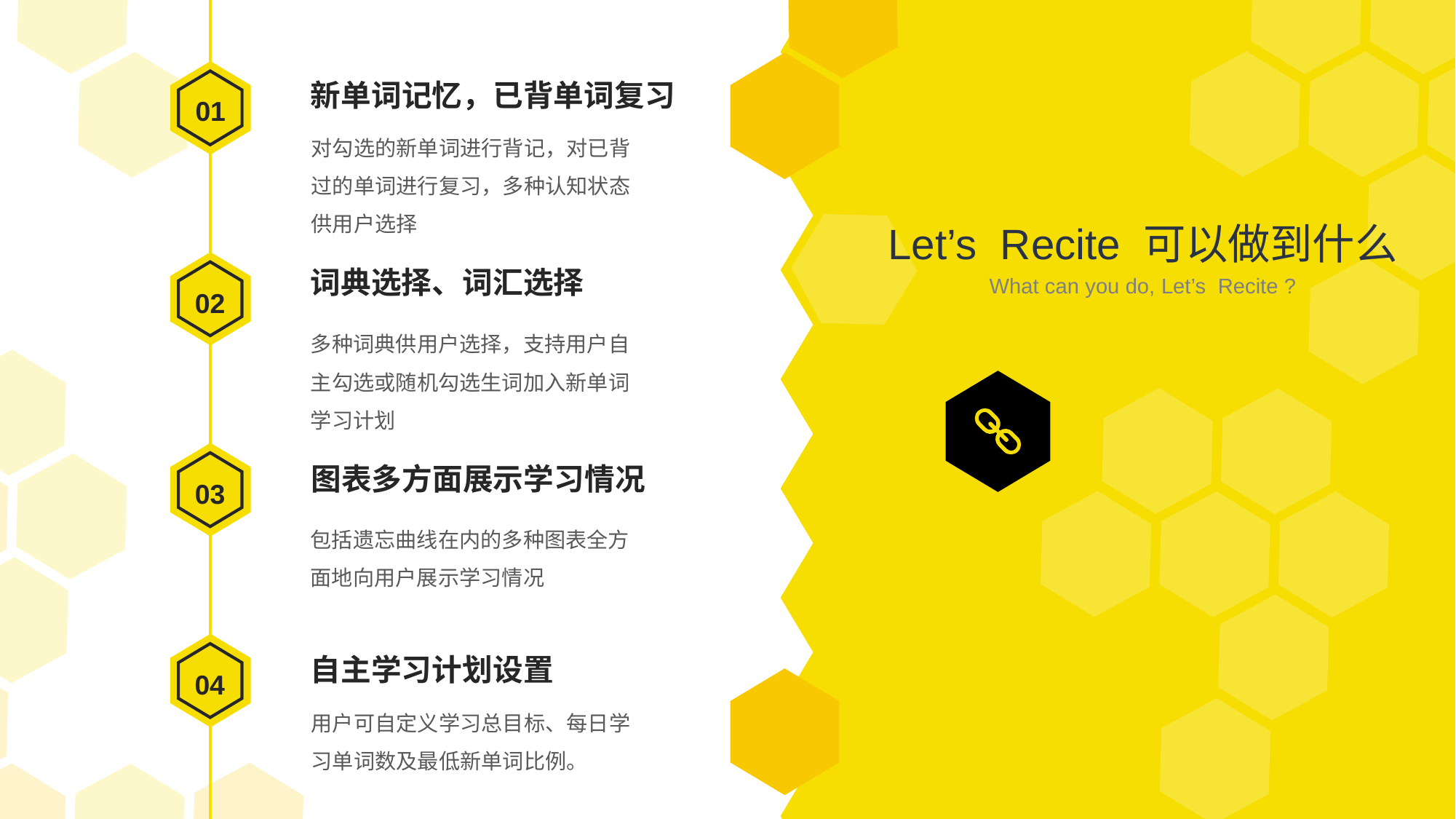

新单词记忆，已背单词复习

01
对勾选的新单词进行背记，对已背过的单词进行复习，多种认知状态供用户选择
Let’s  Recite 可以做到什么
       What can you do, Let’s  Recite ?

词典选择、词汇选择

02
多种词典供用户选择，支持用户自主勾选或随机勾选生词加入新单词学习计划

图表多方面展示学习情况

03
包括遗忘曲线在内的多种图表全方面地向用户展示学习情况

自主学习计划设置

04

用户可自定义学习总目标、每日学习单词数及最低新单词比例。